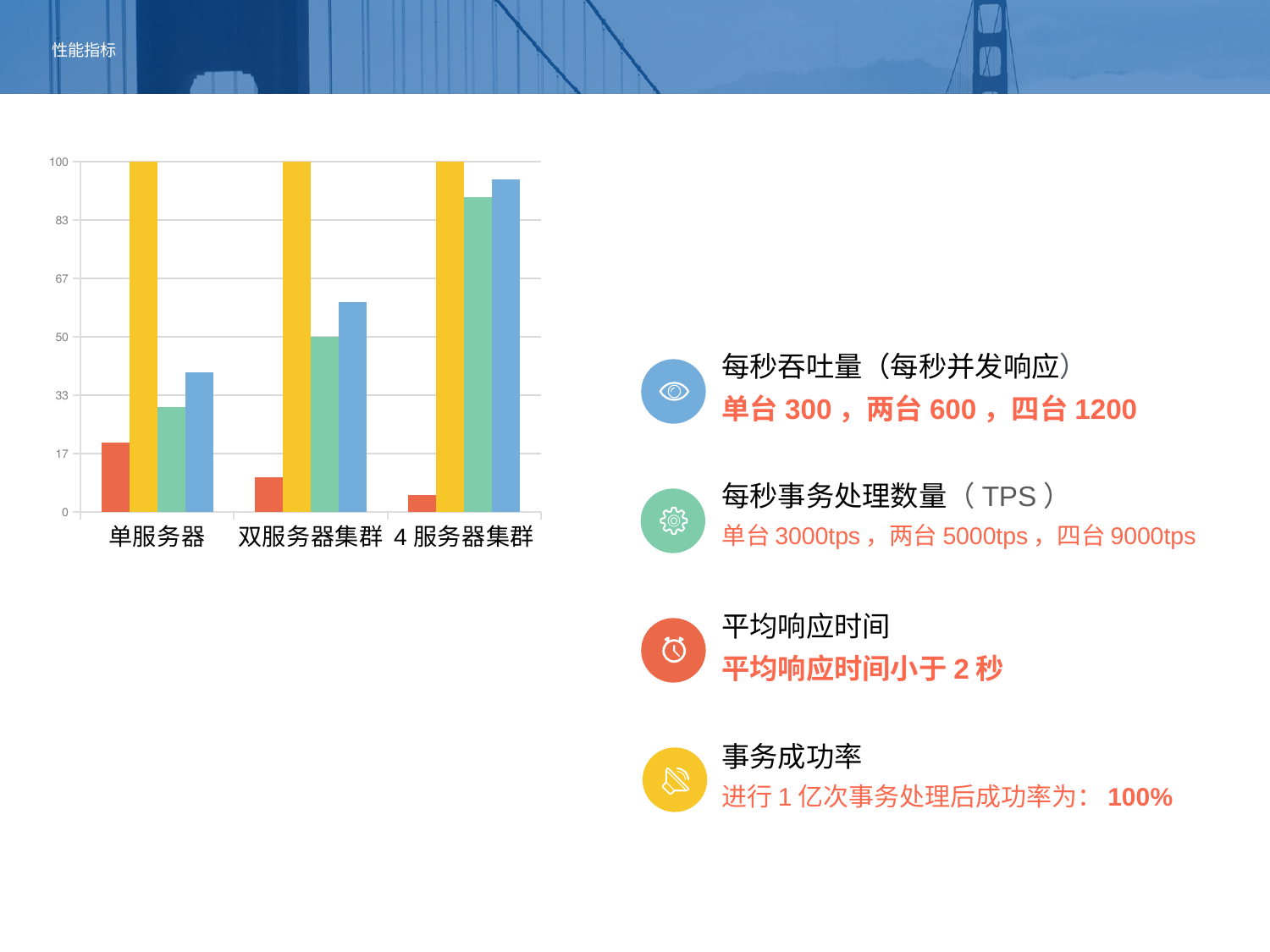

# 性能指标

### Chart

| Category | Series 1 | Series 3 | Series 2 | Series 4 |
|---|---|---|---|---|
| 单服务器 | 20.0 | 100.0 | 30.0 | 40.0 |
| 双服务器集群 | 10.0 | 100.0 | 50.0 | 60.0 |
| 4服务器集群 | 5.0 | 100.0 | 90.0 | 95.0 |
14
每秒吞吐量（每秒并发响应）
单台300，两台600，四台1200

每秒事务处理数量（TPS）
单台3000tps，两台5000tps，四台9000tps

平均响应时间
平均响应时间小于2秒

事务成功率
进行1亿次事务处理后成功率为：100%